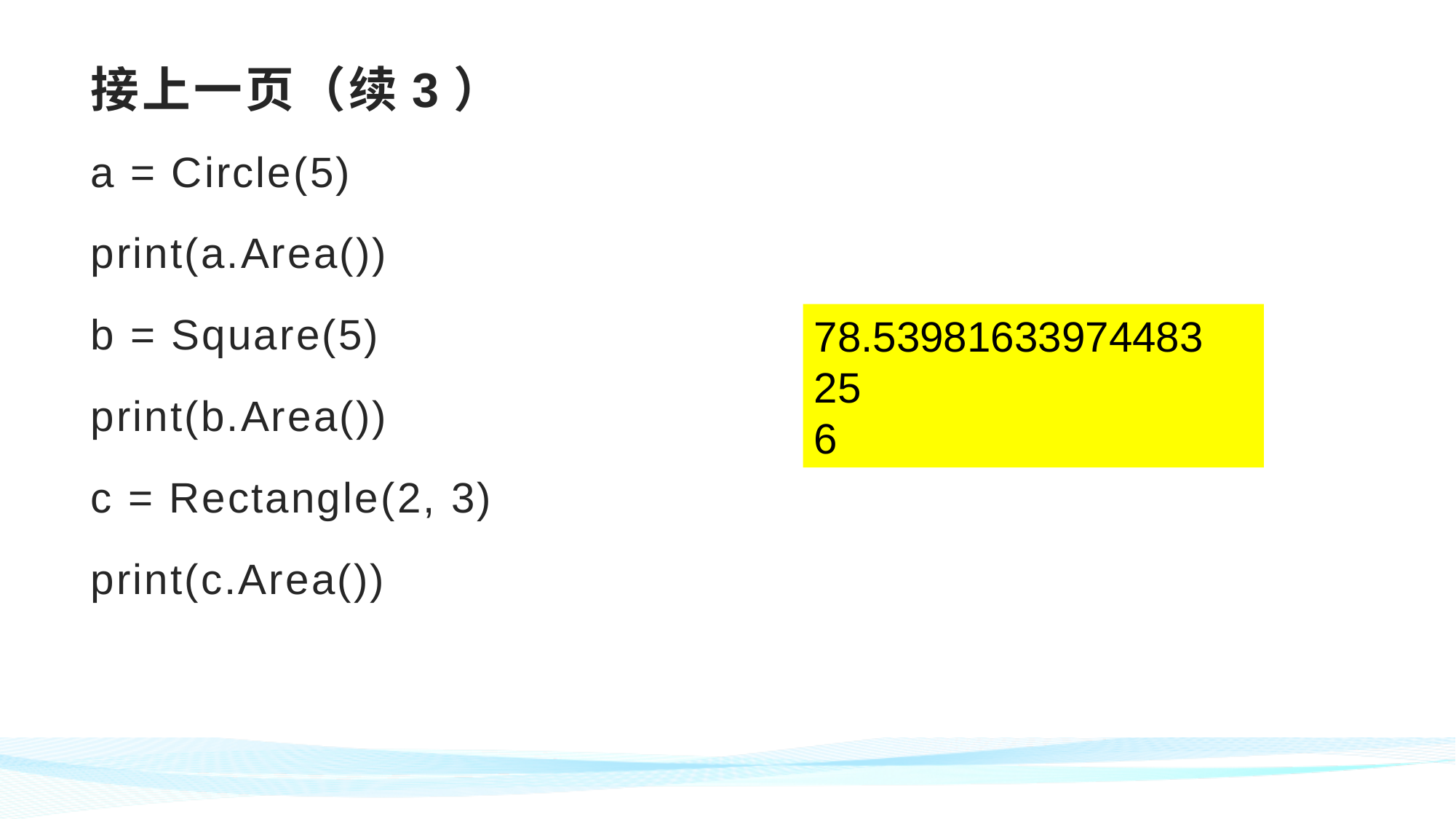

# 接上一页（续3）
a = Circle(5)
print(a.Area())
b = Square(5)
print(b.Area())
c = Rectangle(2, 3)
print(c.Area())
78.53981633974483
25
6